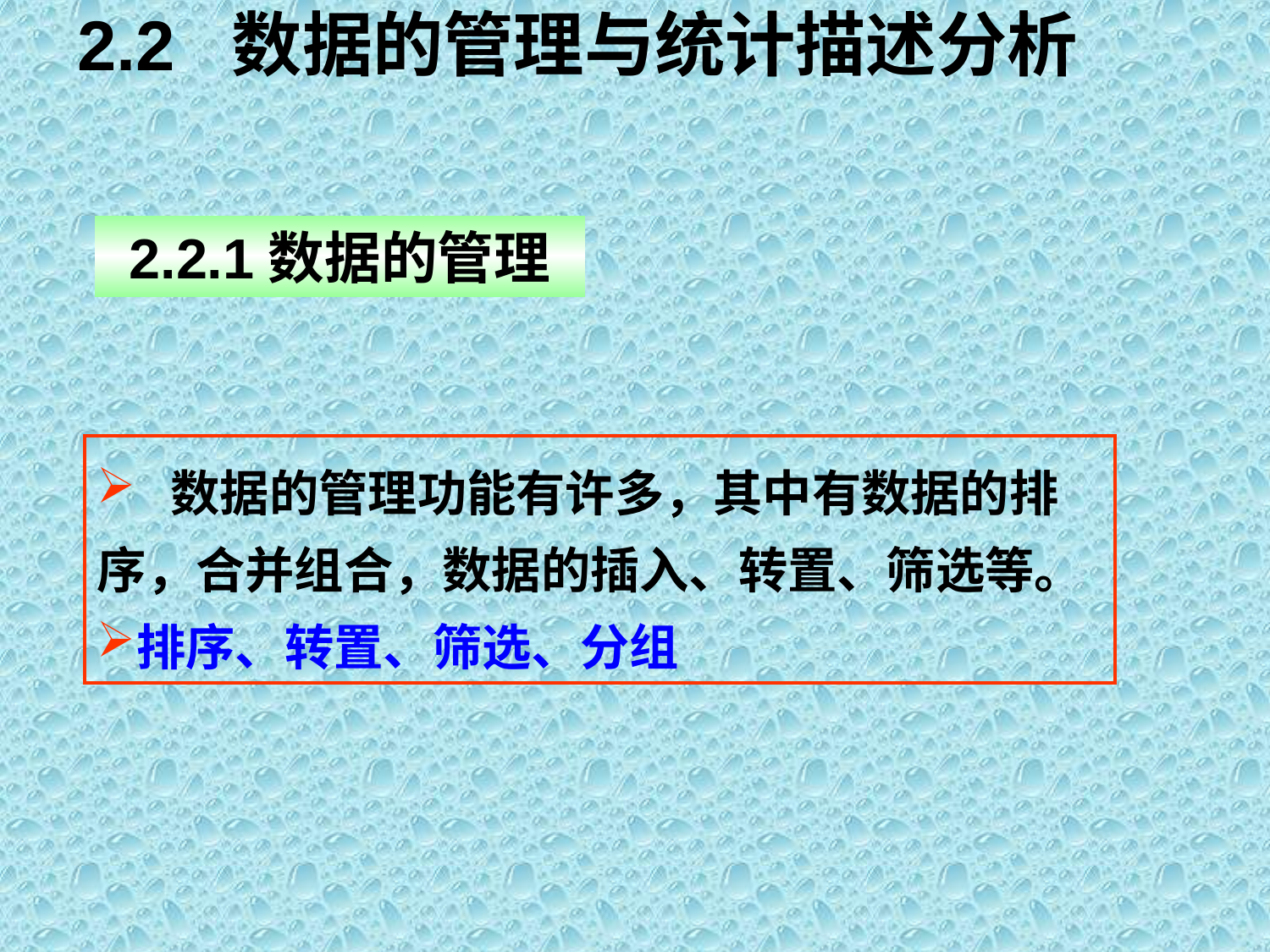

2.2  数据的管理与统计描述分析
2.2.1数据的管理
  数据的管理功能有许多，其中有数据的排序，合并组合，数据的插入、转置、筛选等。
排序、转置、筛选、分组